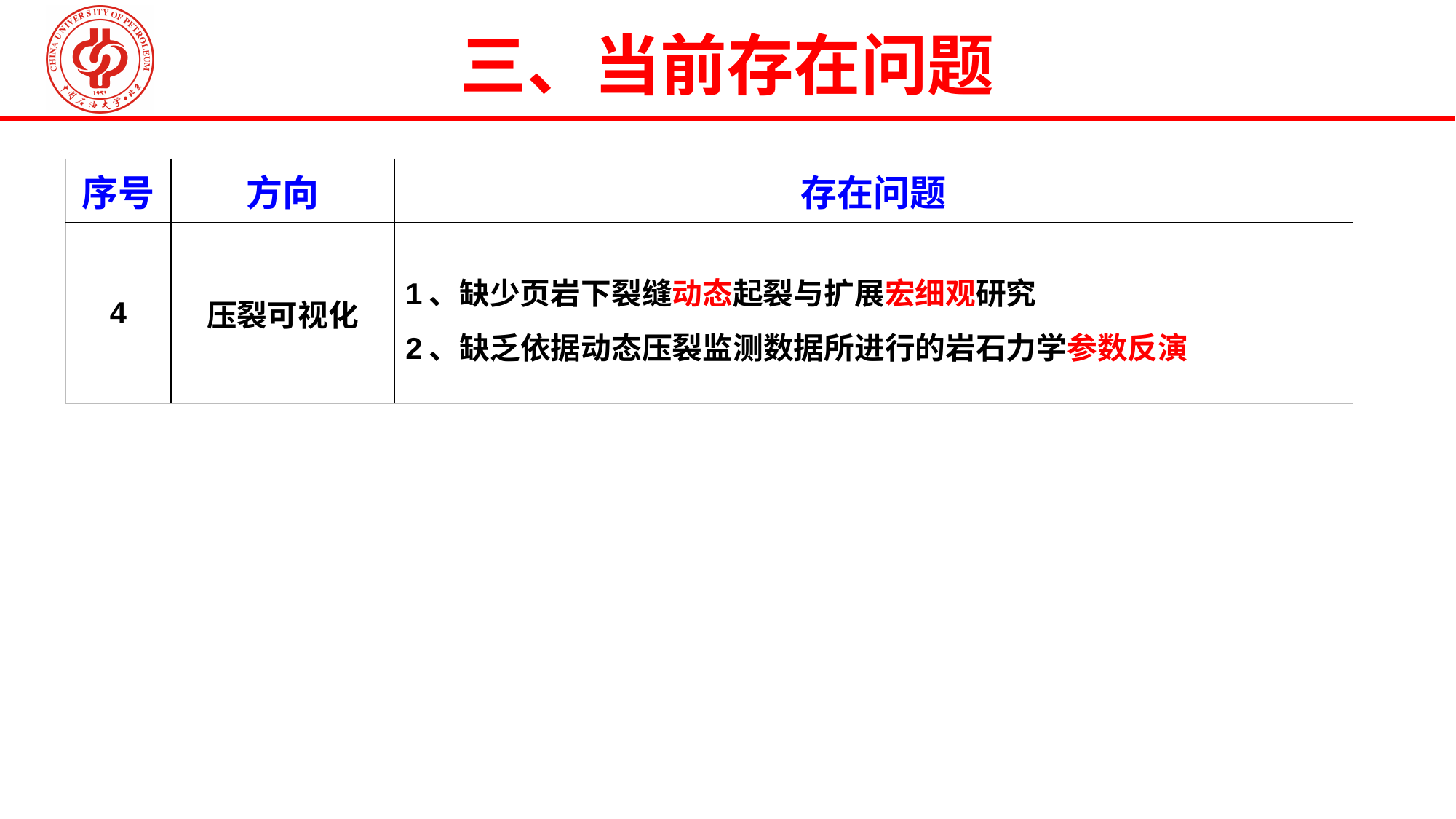

三、当前存在问题
| 序号 | 方向 | 存在问题 |
| --- | --- | --- |
| 4 | 压裂可视化 | 1、缺少页岩下裂缝动态起裂与扩展宏细观研究 2、缺乏依据动态压裂监测数据所进行的岩石力学参数反演 |